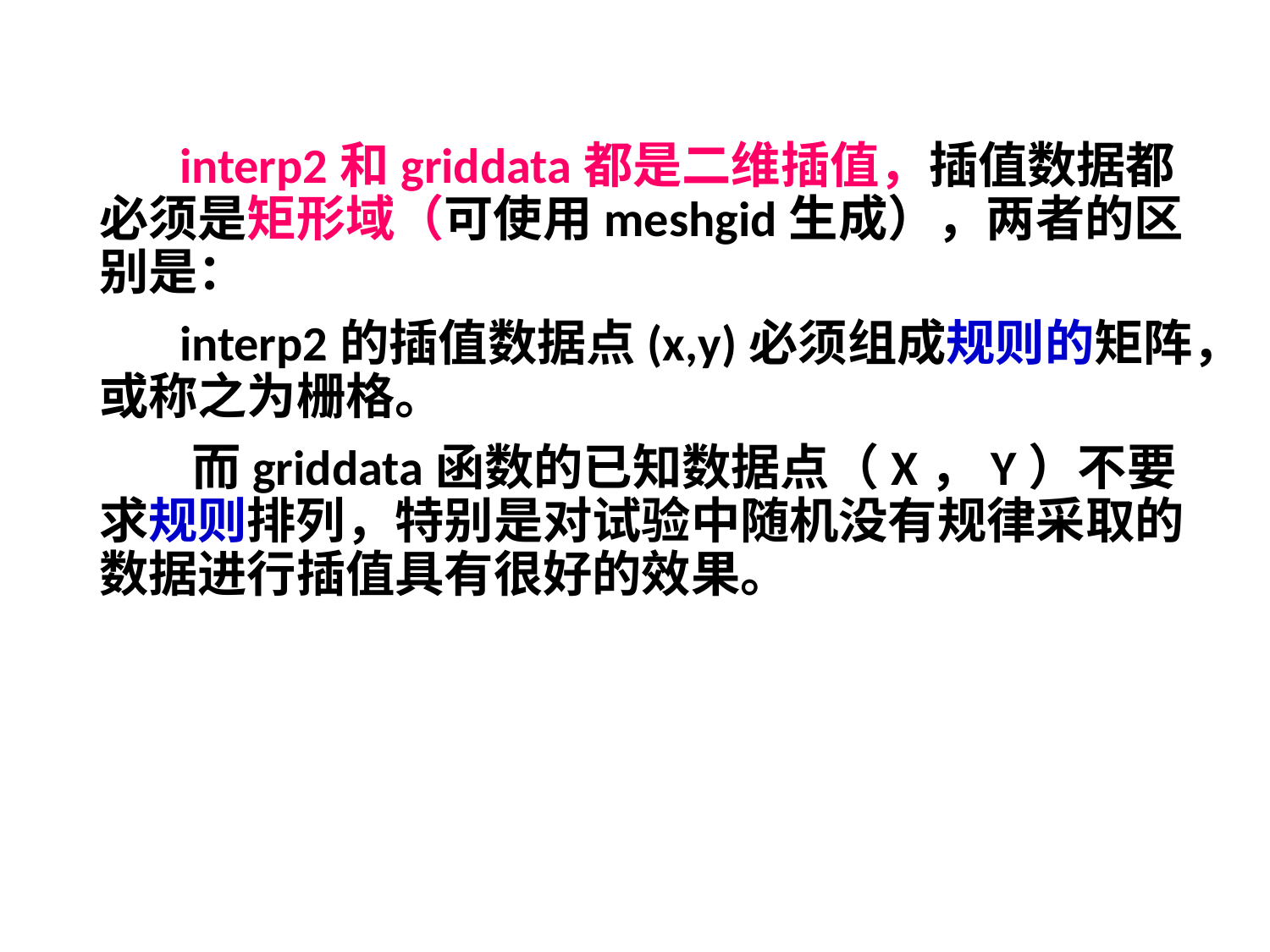

interp2和griddata都是二维插值，插值数据都必须是矩形域（可使用meshgid生成），两者的区别是：
          interp2的插值数据点(x,y)必须组成规则的矩阵，或称之为栅格。
          而griddata函数的已知数据点（X，Y）不要求规则排列，特别是对试验中随机没有规律采取的数据进行插值具有很好的效果。